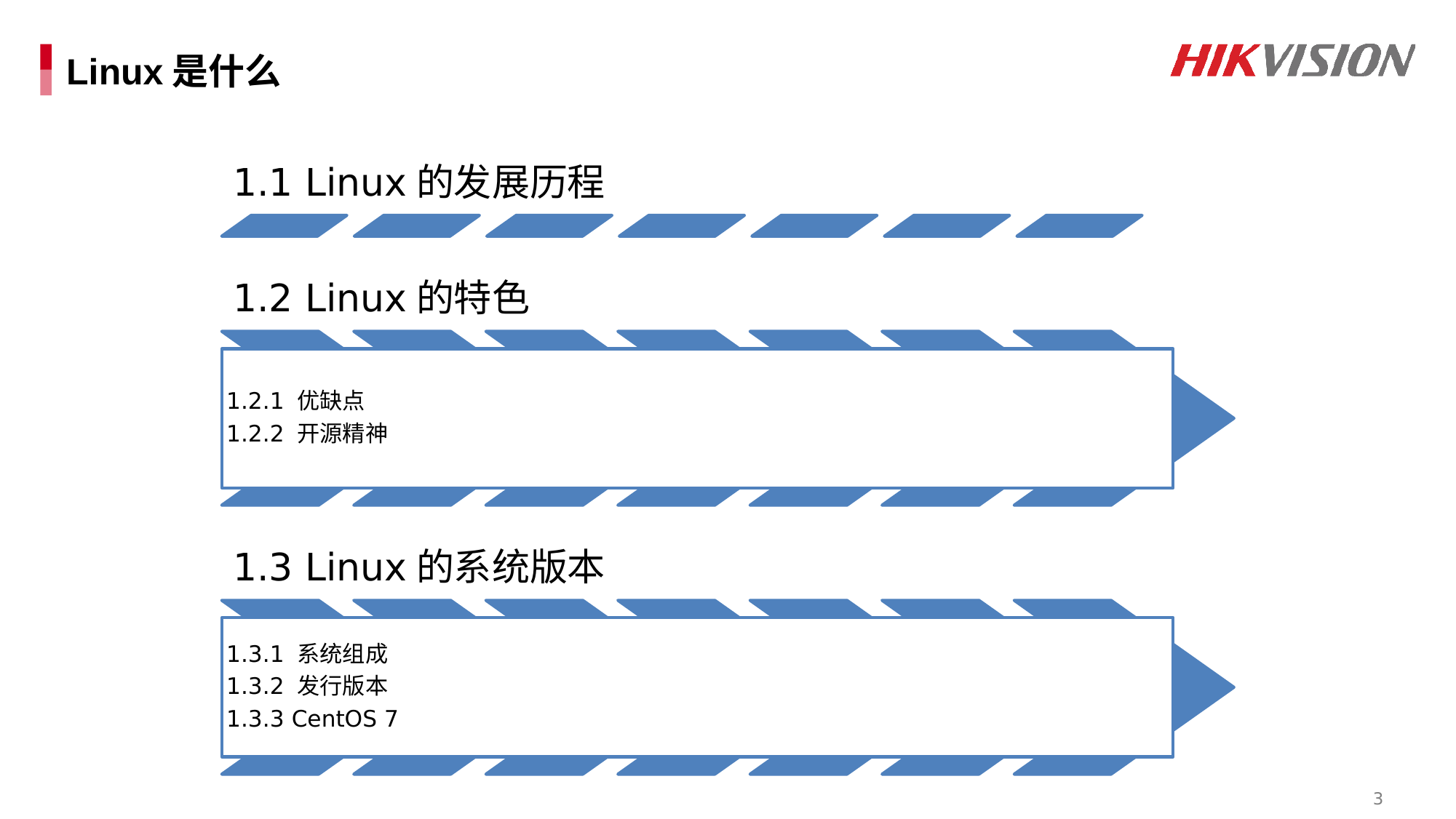

# Linux是什么
1.1 Linux的发展历程
1.2 Linux的特色
1.2.1 优缺点
1.2.2 开源精神
1.3 Linux的系统版本
1.3.1 系统组成
1.3.2 发行版本
1.3.3 CentOS 7